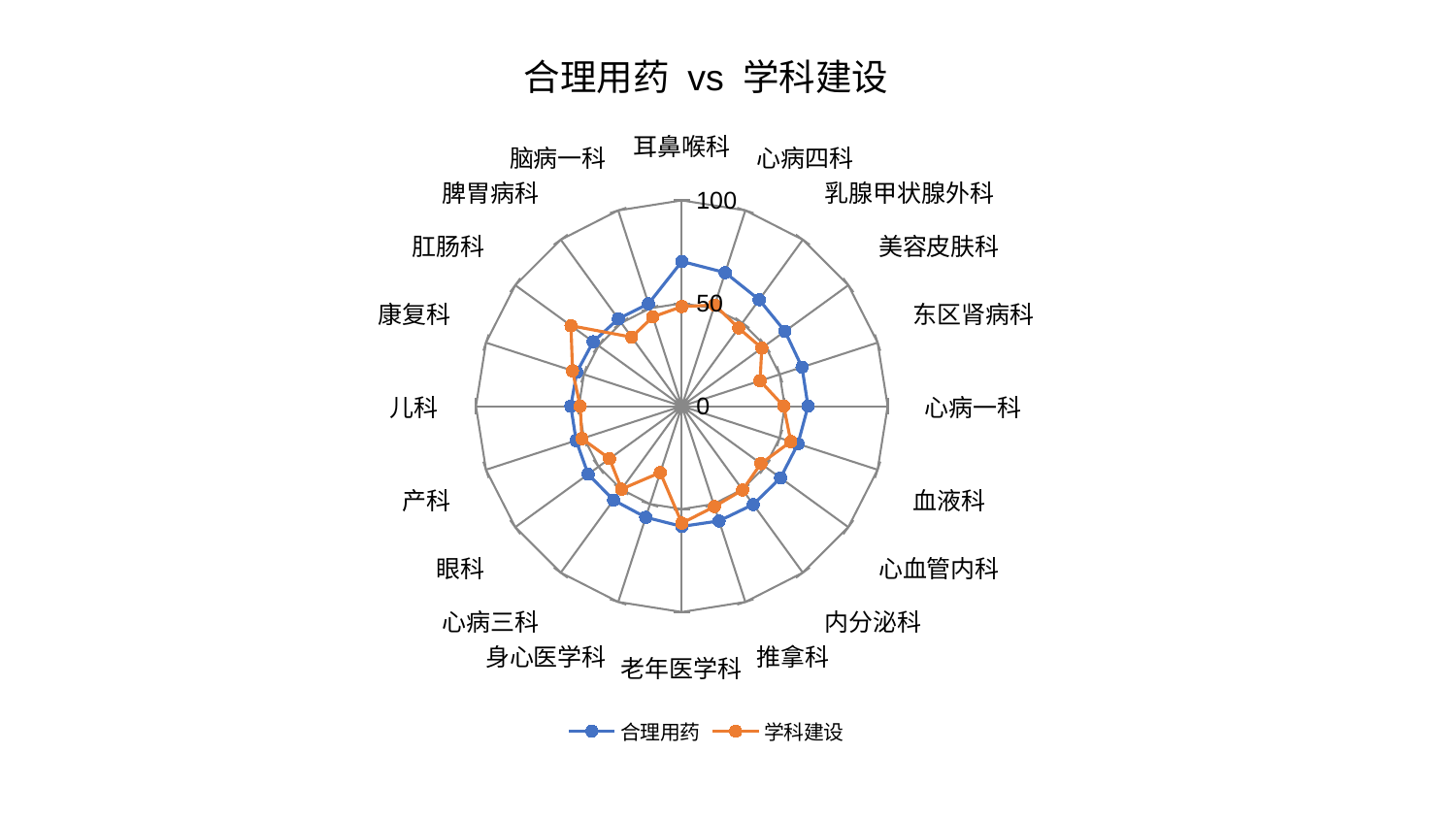

### Chart: 合理用药 vs 学科建设

| Category | 合理用药 | 学科建设 |
|---|---|---|
| 耳鼻喉科 | 70.33026116165905 | 48.396671607683174 |
| 心病四科 | 68.25834879838499 | 51.71629513233796 |
| 乳腺甲状腺外科 | 63.96492834715506 | 46.967772396580415 |
| 美容皮肤科 | 61.94663882267797 | 48.06951401882649 |
| 东区肾病科 | 61.412820570347606 | 39.97203373778241 |
| 心病一科 | 61.3086073401559 | 49.51120223564729 |
| 血液科 | 59.32281828373668 | 55.68854823453013 |
| 心血管内科 | 59.275473995818 | 47.5034790660825 |
| 内分泌科 | 59.041957109188075 | 50.30074500032279 |
| 推拿科 | 58.63155243061595 | 51.290905363522725 |
| 老年医学科 | 58.407859573262435 | 56.86191611924647 |
| 身心医学科 | 56.77988237846545 | 33.90944628974758 |
| 心病三科 | 56.40515940891871 | 49.82149981019187 |
| 眼科 | 56.23502501303179 | 43.411955091368405 |
| 产科 | 53.987207531537315 | 51.0010117273626 |
| 儿科 | 53.900581298133304 | 49.359238255408485 |
| 康复科 | 53.62472894885069 | 55.84016679036681 |
| 肛肠科 | 53.2616540349287 | 66.52963282865501 |
| 脾胃病科 | 52.45423842326716 | 41.4830690333164 |
| 脑病一科 | 52.34305166098097 | 45.61674581611402 |
55